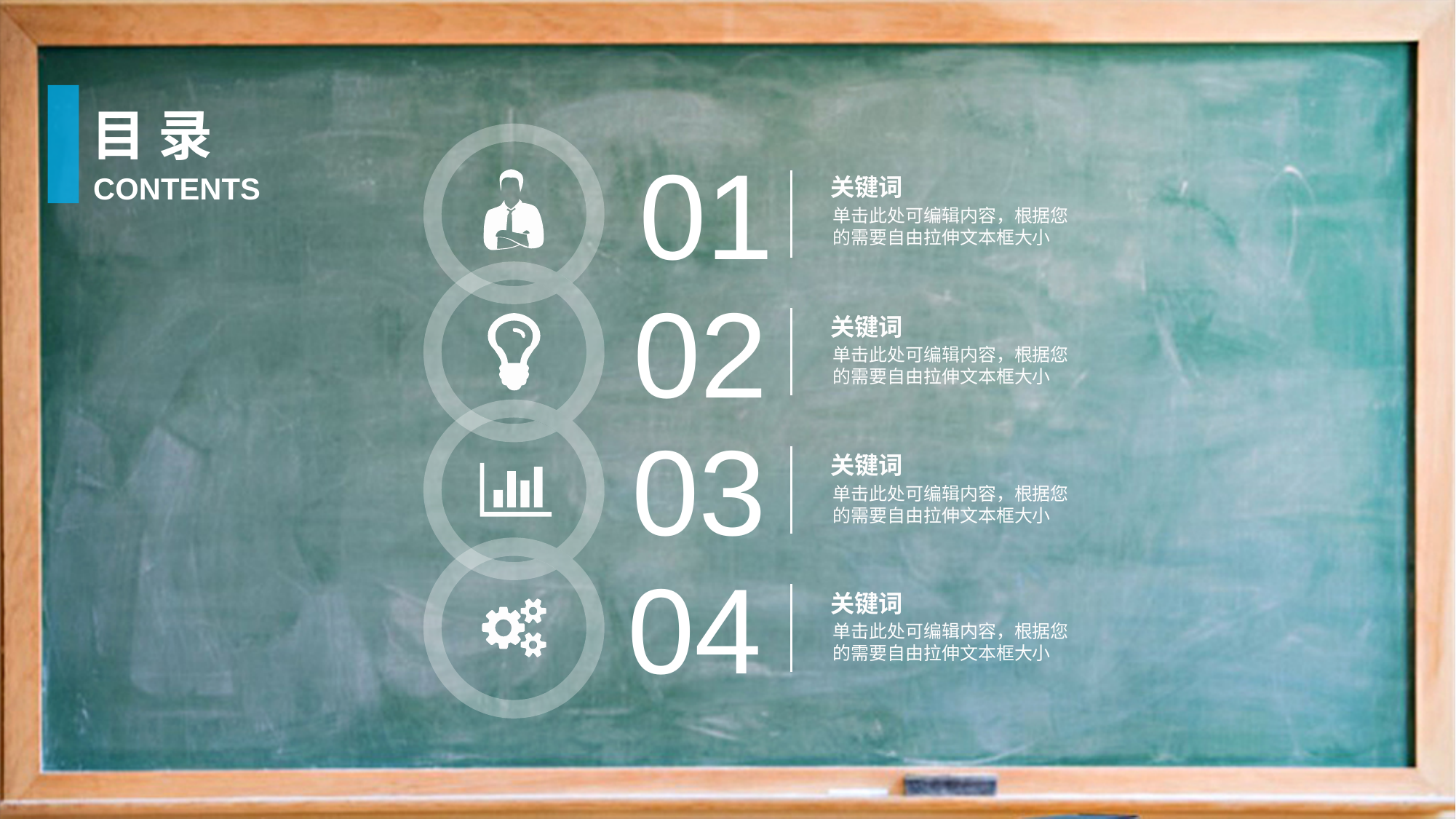

目 录

01

关键词
单击此处可编辑内容，根据您的需要自由拉伸文本框大小
CONTENTS

02
关键词
单击此处可编辑内容，根据您的需要自由拉伸文本框大小

03
关键词
单击此处可编辑内容，根据您的需要自由拉伸文本框大小

04
关键词
单击此处可编辑内容，根据您的需要自由拉伸文本框大小